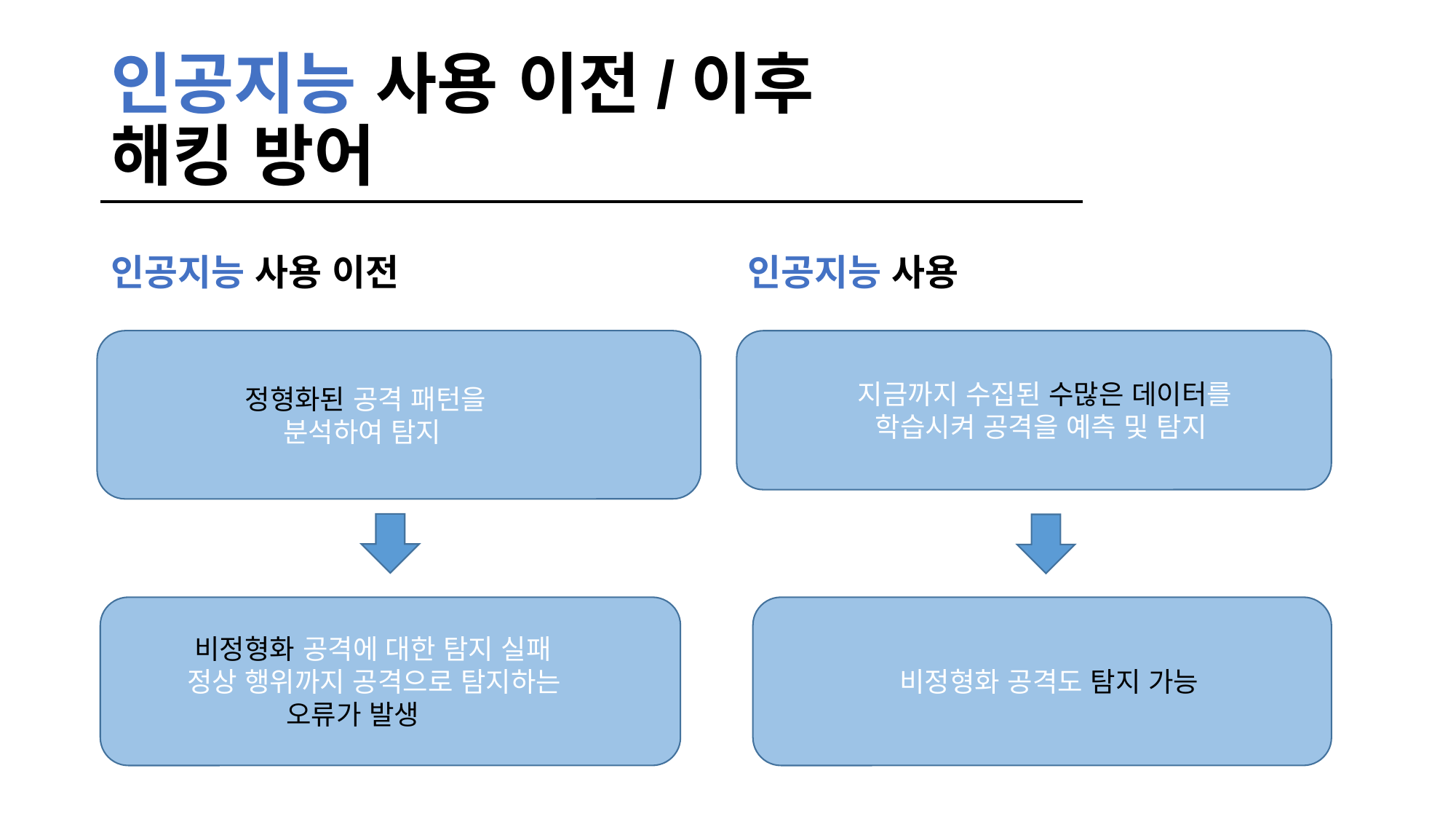

# 인공지능 사용 이전/이후 해킹 방어
인공지능 사용 이전
인공지능 사용

                정형화된 공격 패턴을
                     분석하여 탐지
  지금까지 수집된 수많은 데이터를
 학습시켜 공격을 예측 및 탐지

 비정형화 공격도 탐지 가능
         비정형화 공격에 대한 탐지 실패
        정상 행위까지 공격으로 탐지하는
                     오류가 발생